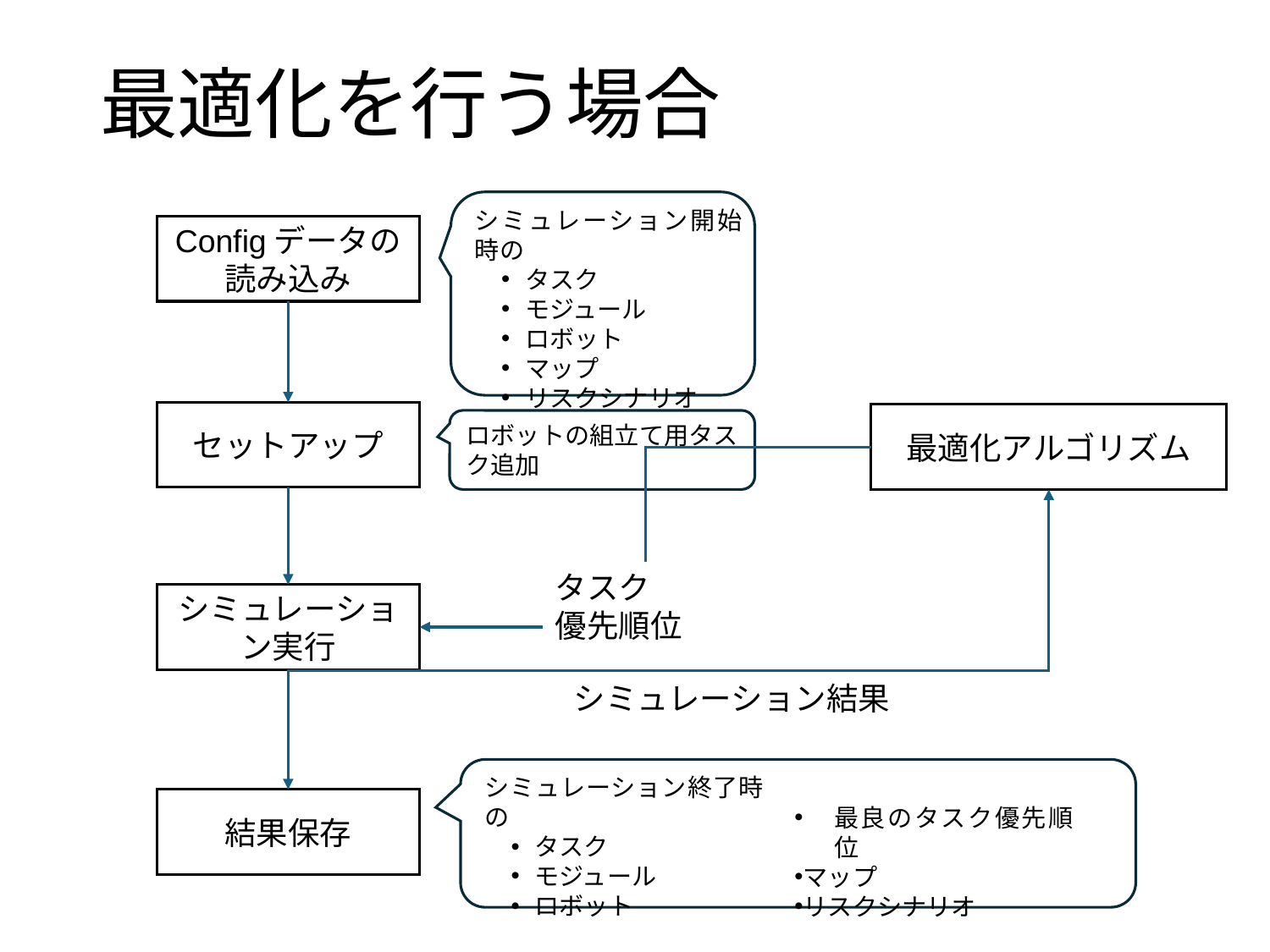

最適化を行う場合

シミュレーション開始時の
タスク
モジュール
ロボット
マップ
リスクシナリオ
Configデータの
読み込み

セットアップ
最適化アルゴリズム
ロボットの組立て用タスク追加
タスク
優先順位
シミュレーション実行
シミュレーション結果

シミュレーション終了時の
タスク
モジュール
ロボット
結果保存
最良のタスク優先順位
マップ
リスクシナリオ